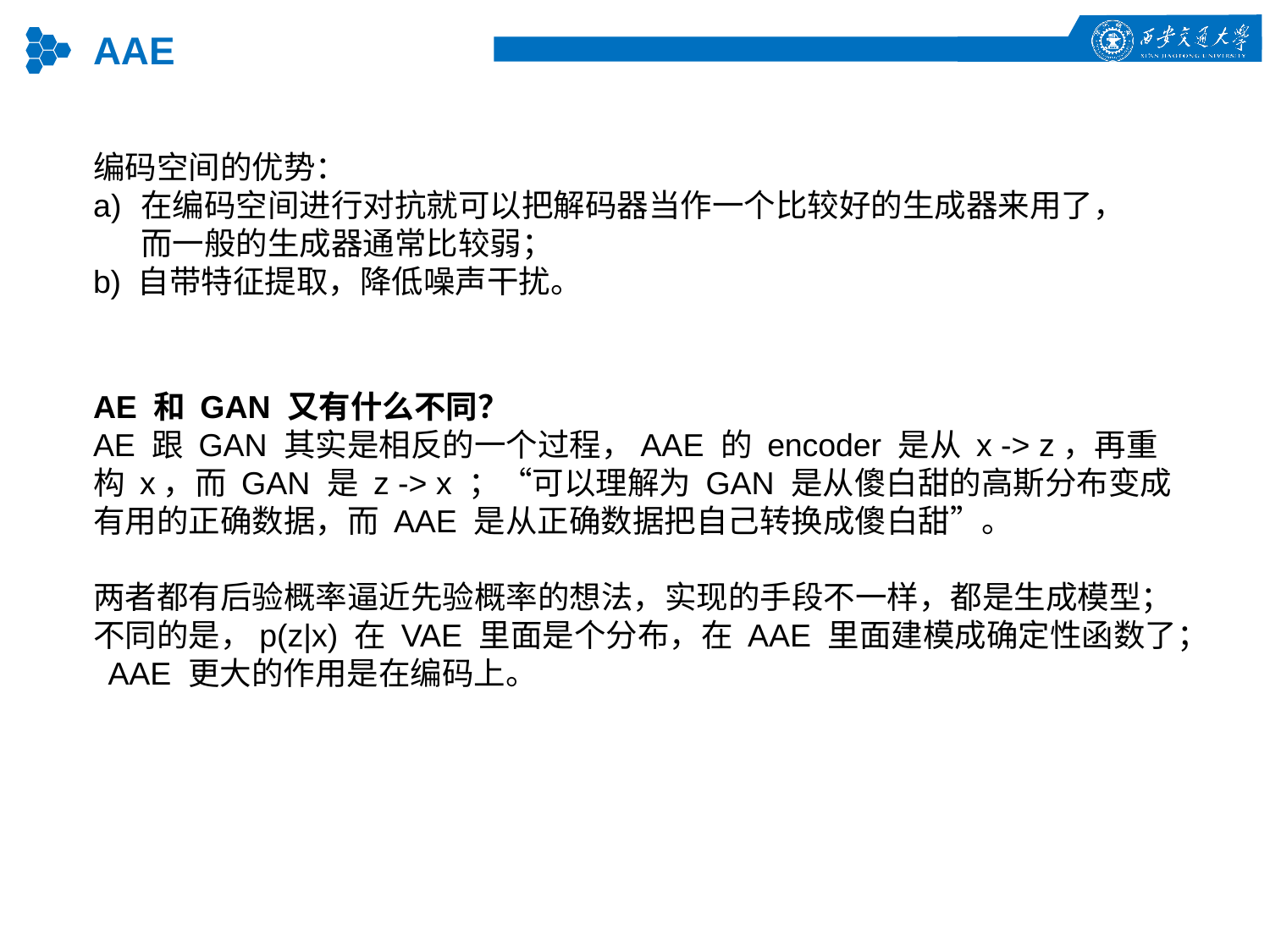

AAE

编码空间的优势：
在编码空间进行对抗就可以把解码器当作一个比较好的生成器来用了，而一般的生成器通常比较弱；
b) 自带特征提取，降低噪声干扰。

AE 和 GAN 又有什么不同？
AE 跟 GAN 其实是相反的一个过程，AAE 的 encoder 是从 x -> z，再重构 x，而 GAN 是 z -> x ；“可以理解为 GAN 是从傻白甜的高斯分布变成有用的正确数据，而 AAE 是从正确数据把自己转换成傻白甜”。

两者都有后验概率逼近先验概率的想法，实现的手段不一样，都是生成模型；不同的是，p(z|x) 在 VAE 里面是个分布，在 AAE 里面建模成确定性函数了； AAE 更大的作用是在编码上。